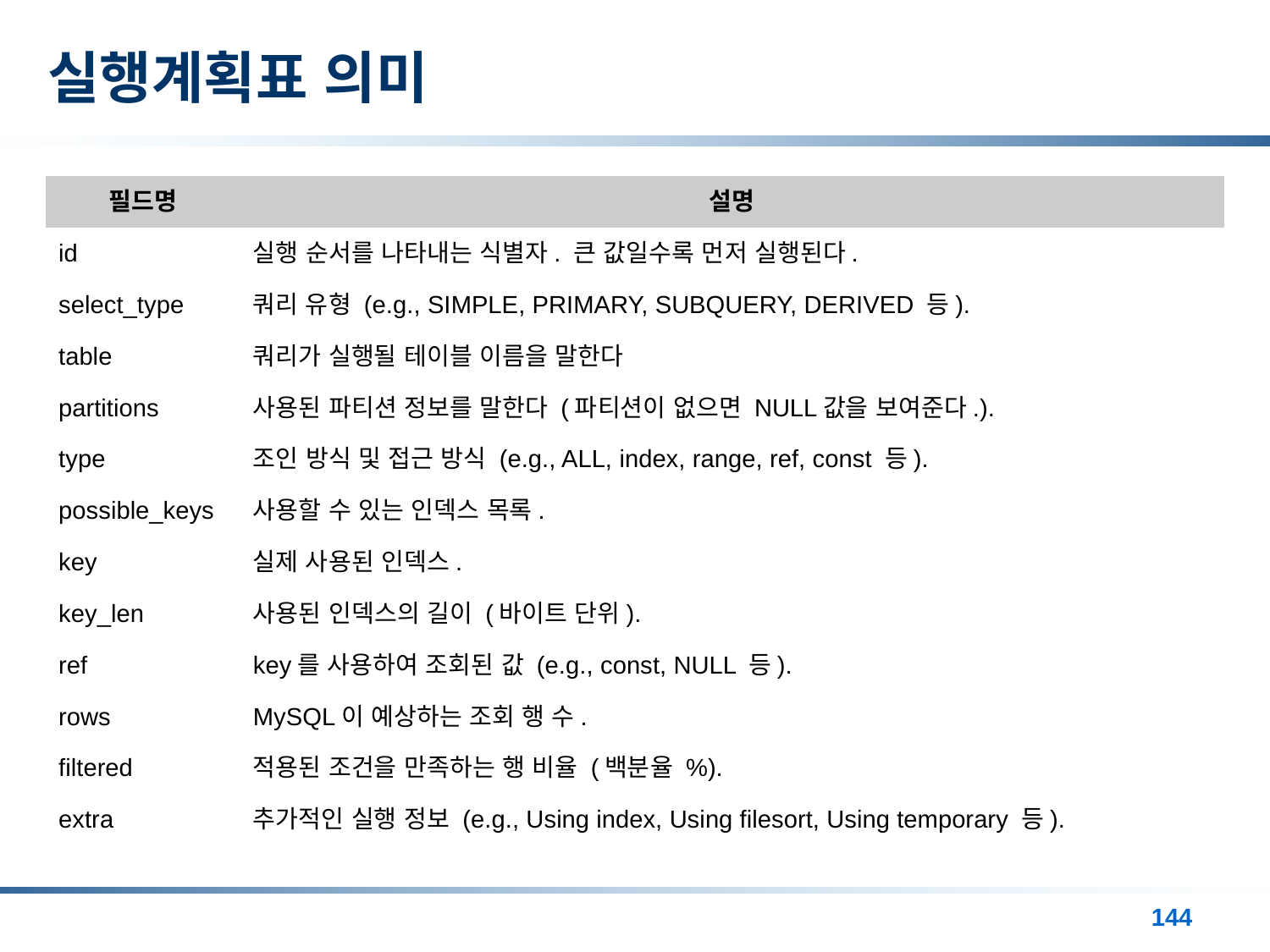

# 실행계획표 의미
| 필드명 | 설명 |
| --- | --- |
| id | 실행 순서를 나타내는 식별자. 큰 값일수록 먼저 실행된다. |
| select\_type | 쿼리 유형 (e.g., SIMPLE, PRIMARY, SUBQUERY, DERIVED 등). |
| table | 쿼리가 실행될 테이블 이름을 말한다 |
| partitions | 사용된 파티션 정보를 말한다 (파티션이 없으면 NULL값을 보여준다.). |
| type | 조인 방식 및 접근 방식 (e.g., ALL, index, range, ref, const 등). |
| possible\_keys | 사용할 수 있는 인덱스 목록. |
| key | 실제 사용된 인덱스. |
| key\_len | 사용된 인덱스의 길이 (바이트 단위). |
| ref | key를 사용하여 조회된 값 (e.g., const, NULL 등). |
| rows | MySQL이 예상하는 조회 행 수. |
| filtered | 적용된 조건을 만족하는 행 비율 (백분율 %). |
| extra | 추가적인 실행 정보 (e.g., Using index, Using filesort, Using temporary 등). |